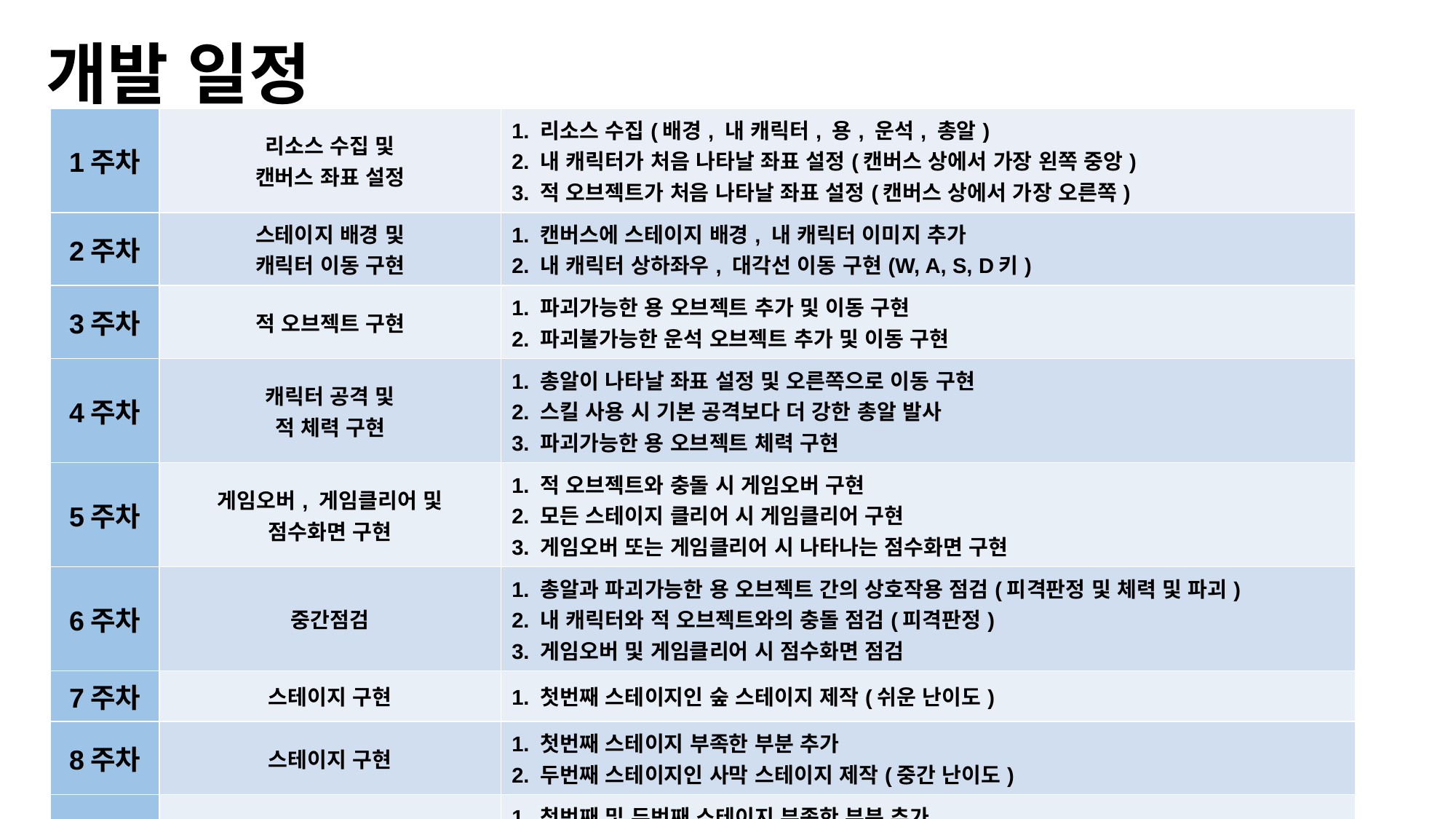

개발 일정
| 1주차 | 리소스 수집 및 캔버스 좌표 설정 | 1. 리소스 수집(배경, 내 캐릭터, 용, 운석, 총알) 2. 내 캐릭터가 처음 나타날 좌표 설정(캔버스 상에서 가장 왼쪽 중앙) 3. 적 오브젝트가 처음 나타날 좌표 설정(캔버스 상에서 가장 오른쪽) |
| --- | --- | --- |
| 2주차 | 스테이지 배경 및 캐릭터 이동 구현 | 1. 캔버스에 스테이지 배경, 내 캐릭터 이미지 추가 2. 내 캐릭터 상하좌우, 대각선 이동 구현(W, A, S, D키) |
| 3주차 | 적 오브젝트 구현 | 1. 파괴가능한 용 오브젝트 추가 및 이동 구현 2. 파괴불가능한 운석 오브젝트 추가 및 이동 구현 |
| 4주차 | 캐릭터 공격 및 적 체력 구현 | 1. 총알이 나타날 좌표 설정 및 오른쪽으로 이동 구현 2. 스킬 사용 시 기본 공격보다 더 강한 총알 발사 3. 파괴가능한 용 오브젝트 체력 구현 |
| 5주차 | 게임오버, 게임클리어 및 점수화면 구현 | 1. 적 오브젝트와 충돌 시 게임오버 구현 2. 모든 스테이지 클리어 시 게임클리어 구현 3. 게임오버 또는 게임클리어 시 나타나는 점수화면 구현 |
| 6주차 | 중간점검 | 1. 총알과 파괴가능한 용 오브젝트 간의 상호작용 점검(피격판정 및 체력 및 파괴) 2. 내 캐릭터와 적 오브젝트와의 충돌 점검(피격판정) 3. 게임오버 및 게임클리어 시 점수화면 점검 |
| 7주차 | 스테이지 구현 | 1. 첫번째 스테이지인 숲 스테이지 제작(쉬운 난이도) |
| 8주차 | 스테이지 구현 | 1. 첫번째 스테이지 부족한 부분 추가 2. 두번째 스테이지인 사막 스테이지 제작(중간 난이도) |
| 9주차 | 스테이지 구현 | 1. 첫번째 및 두번째 스테이지 부족한 부분 추가 2. 스테이지 클리어 시 다음 스테이지로 문제없이 넘어가는지 점검 |
| 10주차 | 최종점검 | 1. 게임 플레이해보며 문제있는지 점검 2. 게임시작 및 게임종료 점검 |